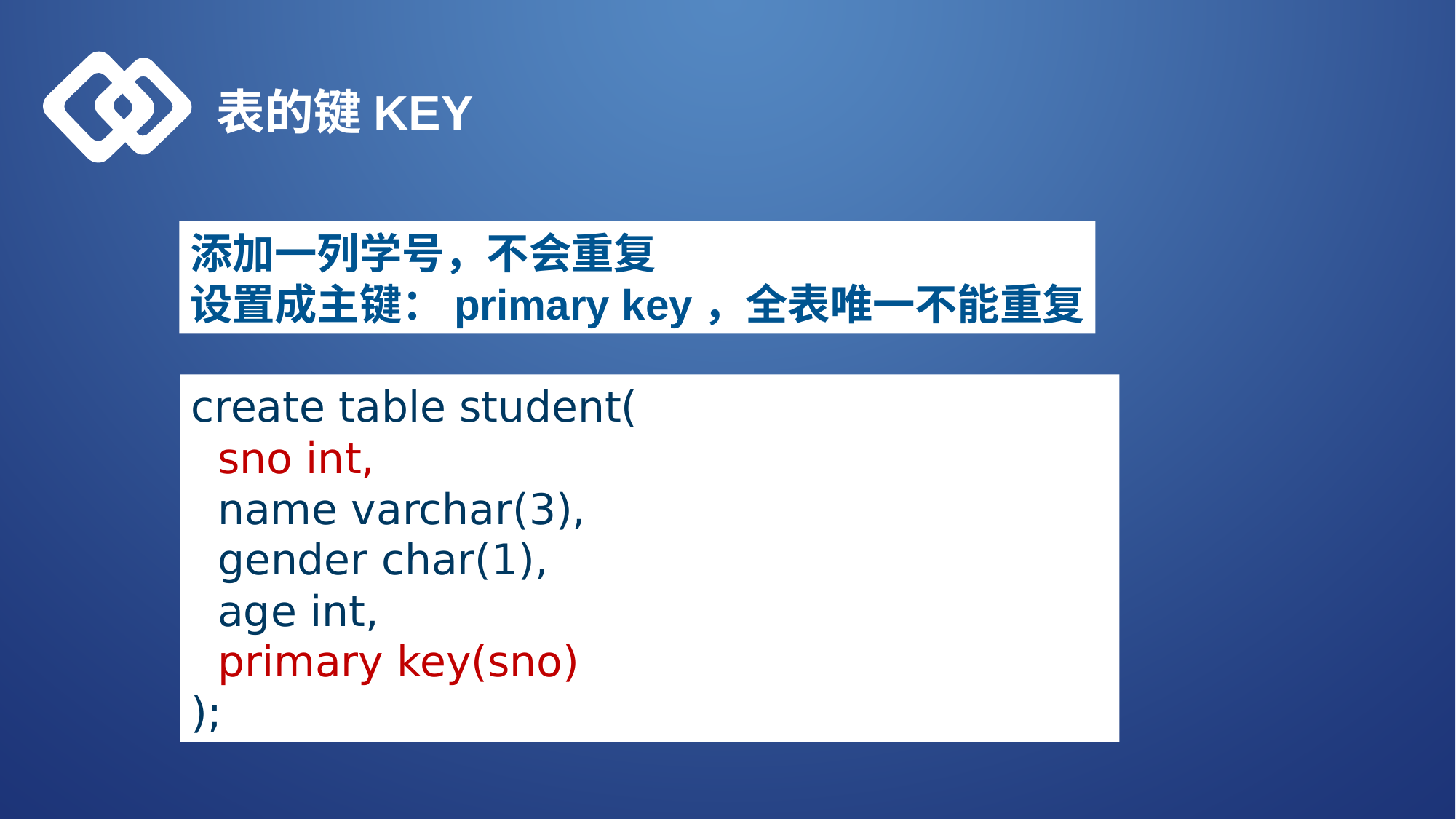

表的键KEY

添加一列学号，不会重复
设置成主键：primary key，全表唯一不能重复
create table student(
  sno int,
  name varchar(3),
  gender char(1),
  age int,
  primary key(sno)
);